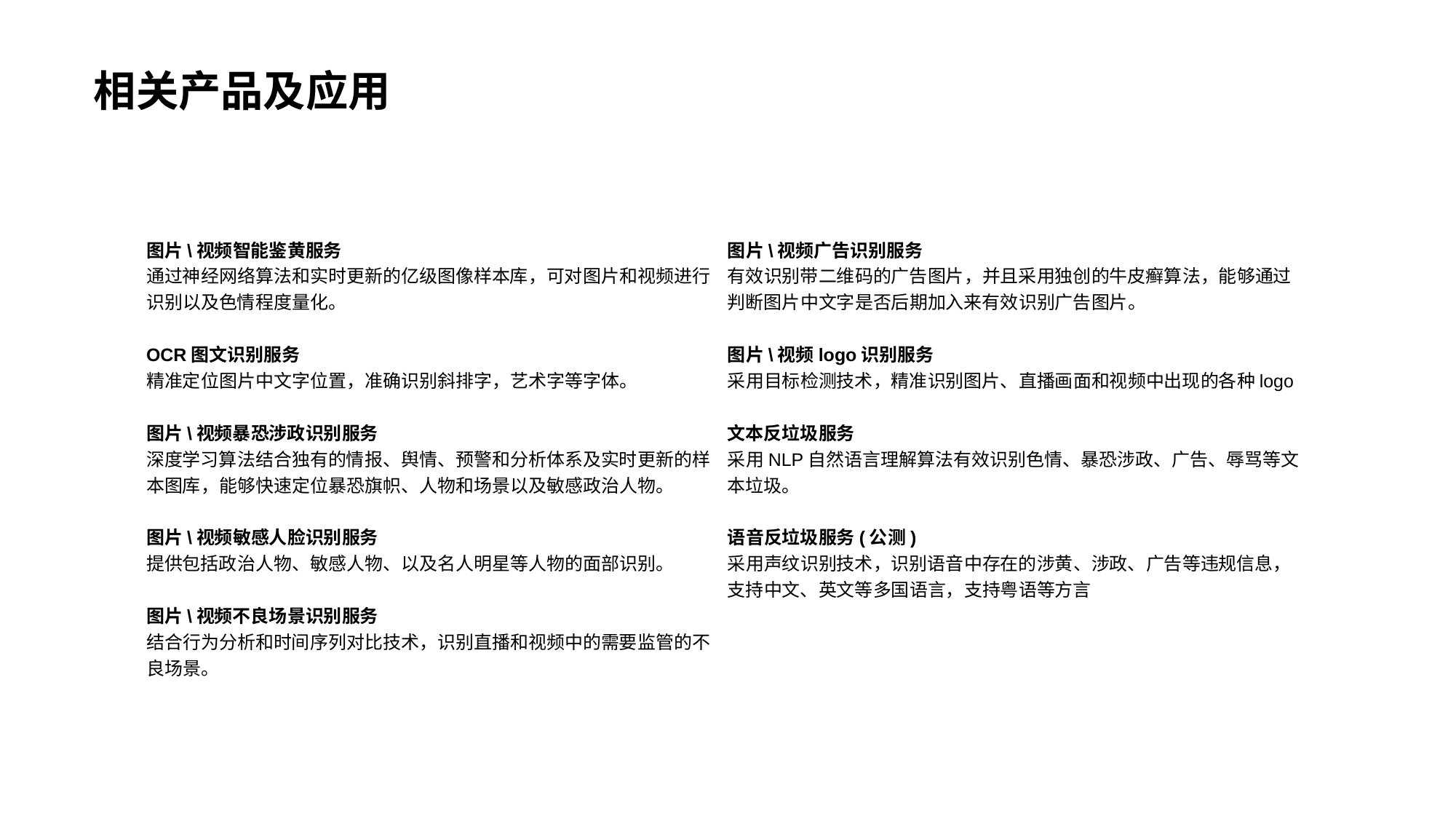

# 相关产品及应用
图片\视频智能鉴黄服务
通过神经网络算法和实时更新的亿级图像样本库，可对图片和视频进行识别以及色情程度量化。
OCR图文识别服务
精准定位图片中文字位置，准确识别斜排字，艺术字等字体。
图片\视频暴恐涉政识别服务
深度学习算法结合独有的情报、舆情、预警和分析体系及实时更新的样本图库，能够快速定位暴恐旗帜、人物和场景以及敏感政治人物。
图片\视频敏感人脸识别服务
提供包括政治人物、敏感人物、以及名人明星等人物的面部识别。
图片\视频不良场景识别服务
结合行为分析和时间序列对比技术，识别直播和视频中的需要监管的不良场景。
图片\视频广告识别服务
有效识别带二维码的广告图片，并且采用独创的牛皮癣算法，能够通过判断图片中文字是否后期加入来有效识别广告图片。
图片\视频logo识别服务
采用目标检测技术，精准识别图片、直播画面和视频中出现的各种logo
文本反垃圾服务
采用NLP自然语言理解算法有效识别色情、暴恐涉政、广告、辱骂等文本垃圾。
语音反垃圾服务(公测)
采用声纹识别技术，识别语音中存在的涉黄、涉政、广告等违规信息，支持中文、英文等多国语言，支持粤语等方言